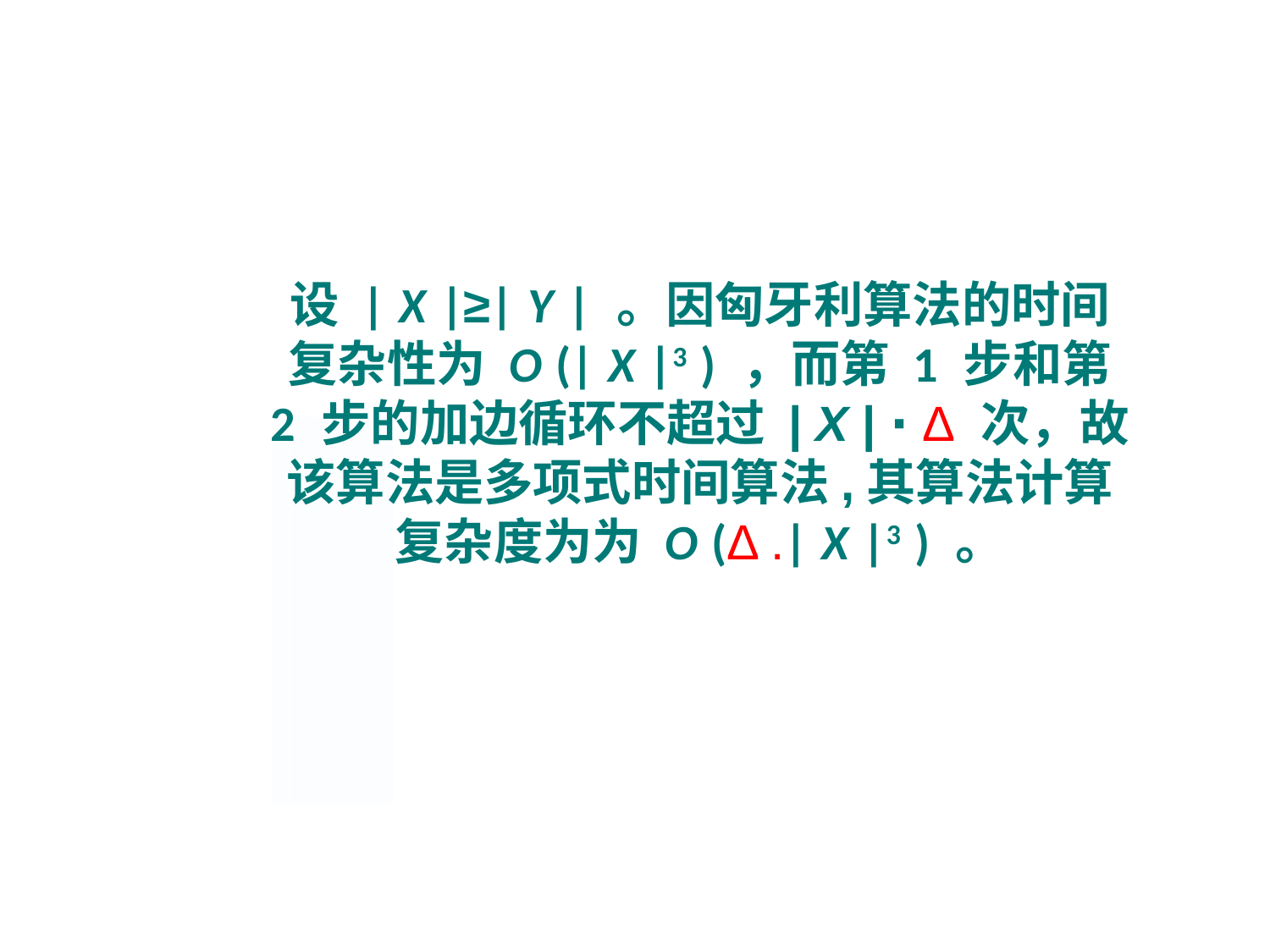

#
设 | X |≥| Y | 。因匈牙利算法的时间复杂性为 O (| X |3 ) ，而第 1 步和第 2 步的加边循环不超过 | X | ⋅ Δ 次，故该算法是多项式时间算法,其算法计算复杂度为为 O (Δ .| X |3 ) 。

|  |  |  |
| --- | --- | --- |